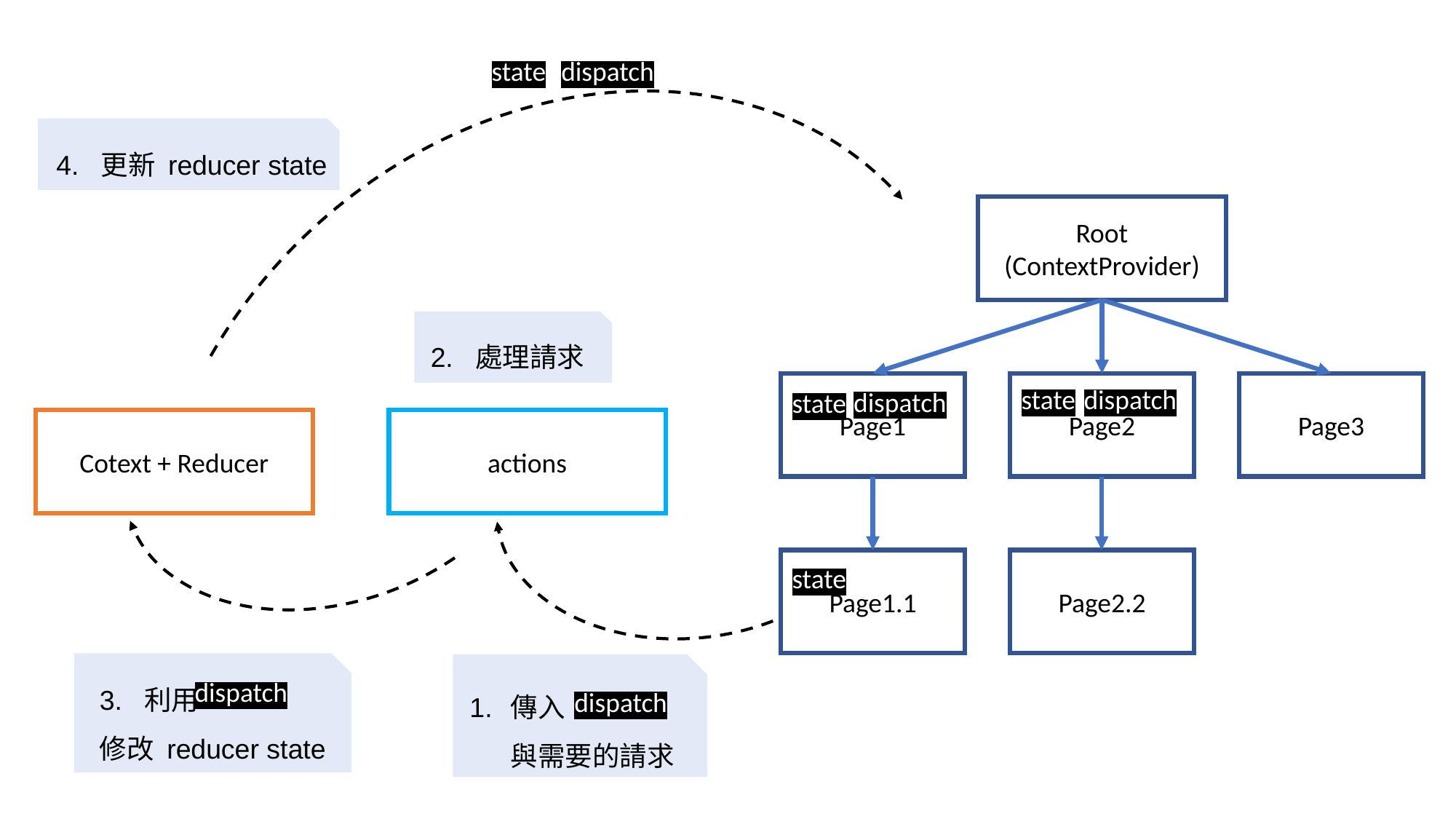

state
dispatch

4.  更新 reducer state

Root
(ContextProvider)

2.  處理請求

Page1
Page2
Page3
state
dispatch
dispatch
state
Cotext + Reducer
actions
Page1.1
Page2.2
state

3.  利用
修改 reducer state
傳入
與需要的請求
dispatch
dispatch